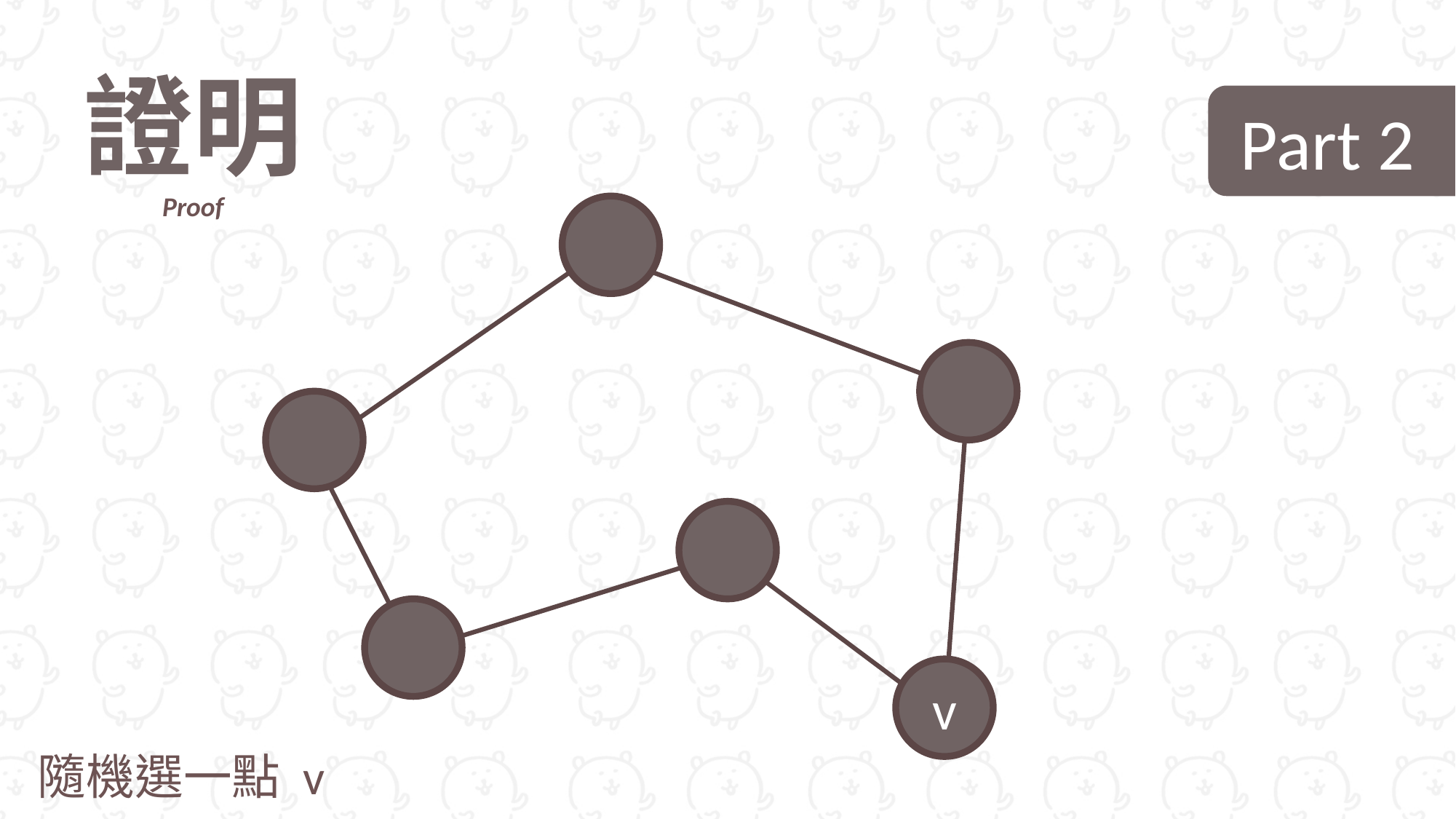

證明
Proof
 Part 2

v
隨機選一點 v